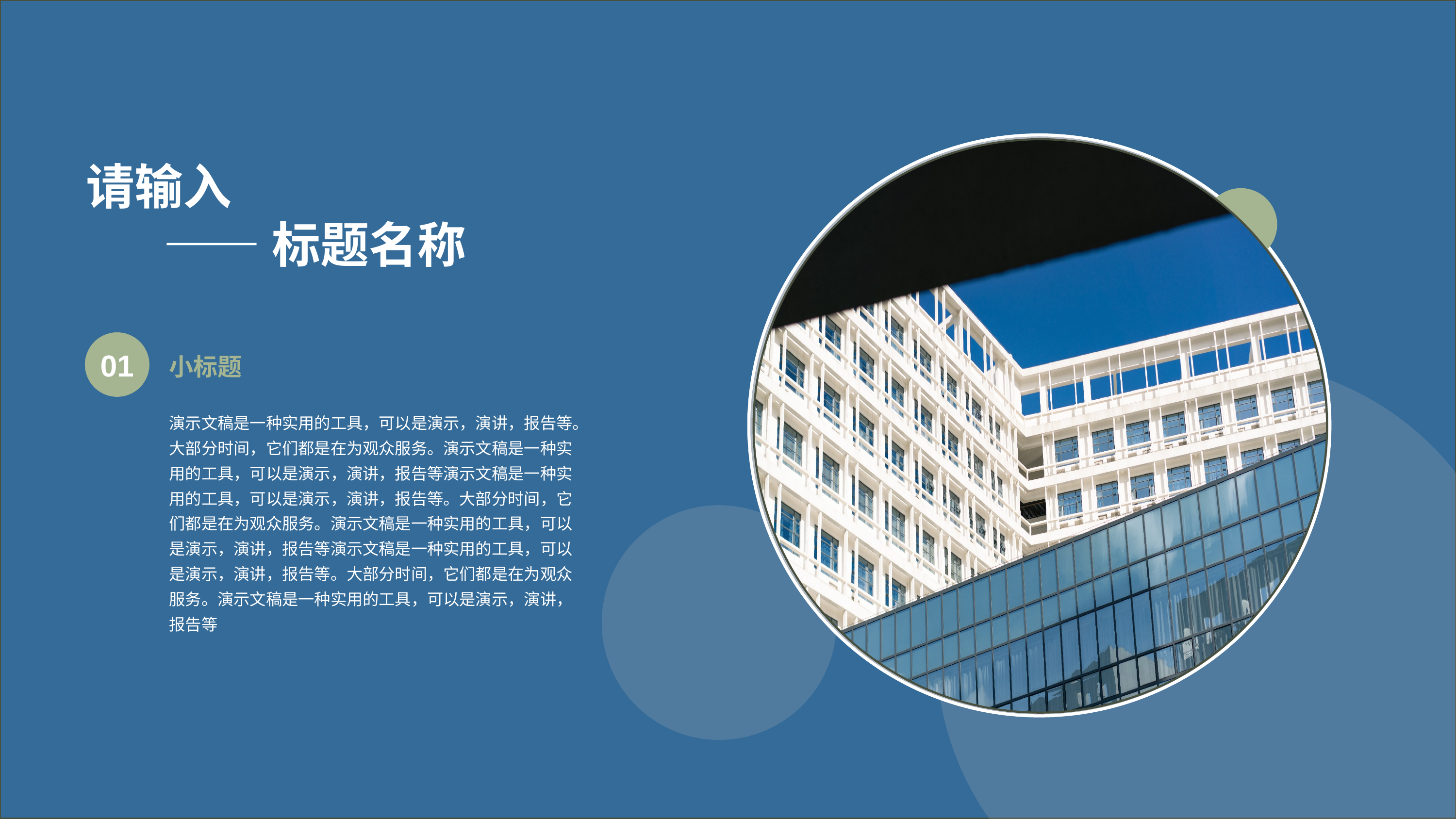

请输入
       ——标题名称

01
小标题

演示文稿是一种实用的工具，可以是演示，演讲，报告等。大部分时间，它们都是在为观众服务。演示文稿是一种实用的工具，可以是演示，演讲，报告等演示文稿是一种实用的工具，可以是演示，演讲，报告等。大部分时间，它们都是在为观众服务。演示文稿是一种实用的工具，可以是演示，演讲，报告等演示文稿是一种实用的工具，可以是演示，演讲，报告等。大部分时间，它们都是在为观众服务。演示文稿是一种实用的工具，可以是演示，演讲，报告等